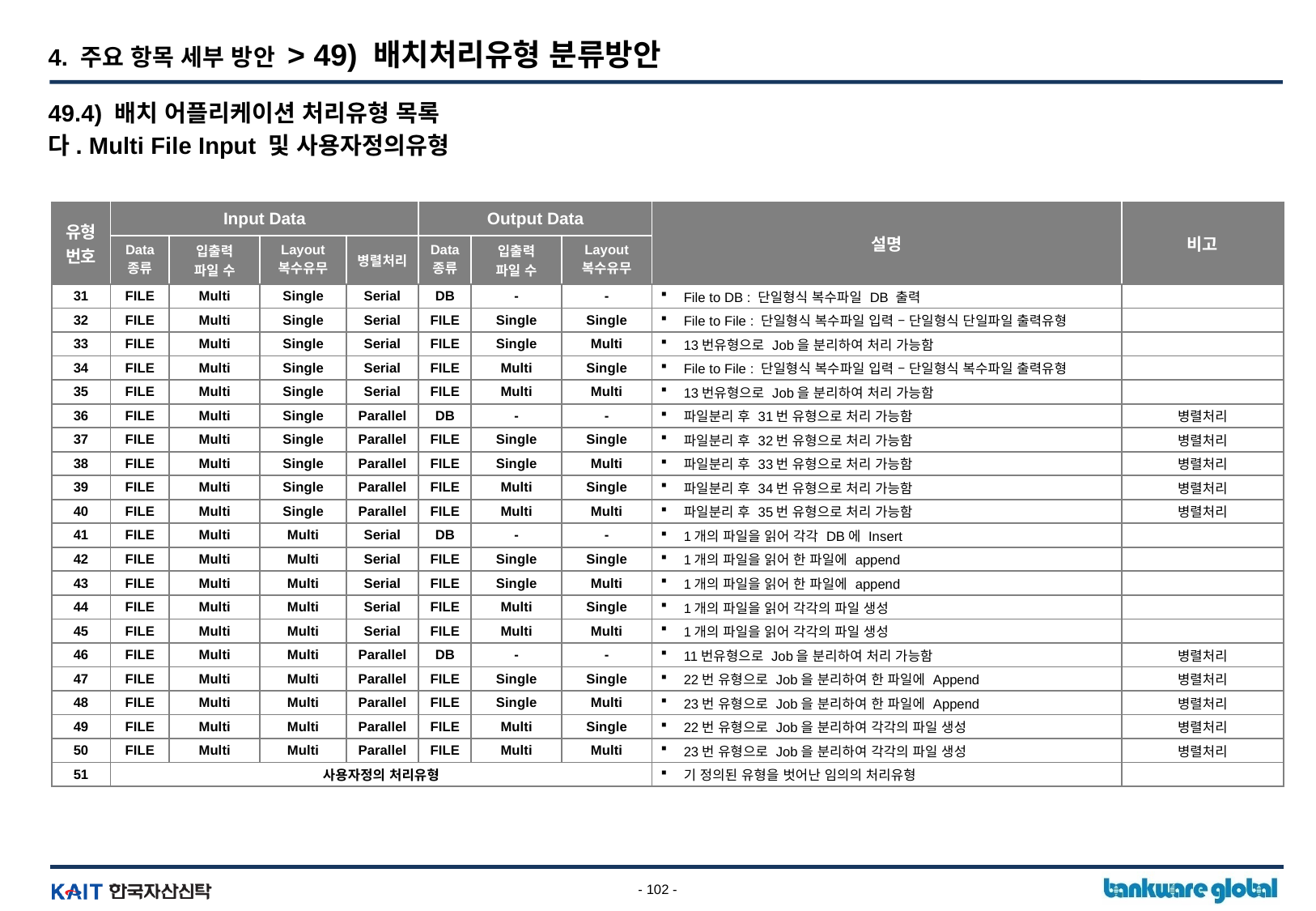

4. 주요 항목 세부 방안 > 49) 배치처리유형 분류방안
49.4) 배치 어플리케이션 처리유형 목록
다. Multi File Input 및 사용자정의유형
| 유형번호 | Input Data |  |  |  | Output Data |  |  | 설명 | 비고 |
| --- | --- | --- | --- | --- | --- | --- | --- | --- | --- |
|  | Data 종류 | 입출력 파일 수 | Layout 복수유무 | 병렬처리 | Data 종류 | 입출력 파일 수 | Layout 복수유무 |  |  |
| 31 | FILE | Multi | Single | Serial | DB | - | - | File to DB : 단일형식 복수파일 DB 출력 |  |
| 32 | FILE | Multi | Single | Serial | FILE | Single | Single | File to File : 단일형식 복수파일 입력 – 단일형식 단일파일 출력유형 |  |
| 33 | FILE | Multi | Single | Serial | FILE | Single | Multi | 13번유형으로 Job을 분리하여 처리 가능함 |  |
| 34 | FILE | Multi | Single | Serial | FILE | Multi | Single | File to File : 단일형식 복수파일 입력 – 단일형식 복수파일 출력유형 |  |
| 35 | FILE | Multi | Single | Serial | FILE | Multi | Multi | 13번유형으로 Job을 분리하여 처리 가능함 |  |
| 36 | FILE | Multi | Single | Parallel | DB | - | - | 파일분리 후 31번 유형으로 처리 가능함 | 병렬처리 |
| 37 | FILE | Multi | Single | Parallel | FILE | Single | Single | 파일분리 후 32번 유형으로 처리 가능함 | 병렬처리 |
| 38 | FILE | Multi | Single | Parallel | FILE | Single | Multi | 파일분리 후 33번 유형으로 처리 가능함 | 병렬처리 |
| 39 | FILE | Multi | Single | Parallel | FILE | Multi | Single | 파일분리 후 34번 유형으로 처리 가능함 | 병렬처리 |
| 40 | FILE | Multi | Single | Parallel | FILE | Multi | Multi | 파일분리 후 35번 유형으로 처리 가능함 | 병렬처리 |
| 41 | FILE | Multi | Multi | Serial | DB | - | - | 1개의 파일을 읽어 각각 DB에 Insert |  |
| 42 | FILE | Multi | Multi | Serial | FILE | Single | Single | 1개의 파일을 읽어 한 파일에 append |  |
| 43 | FILE | Multi | Multi | Serial | FILE | Single | Multi | 1개의 파일을 읽어 한 파일에 append |  |
| 44 | FILE | Multi | Multi | Serial | FILE | Multi | Single | 1개의 파일을 읽어 각각의 파일 생성 |  |
| 45 | FILE | Multi | Multi | Serial | FILE | Multi | Multi | 1개의 파일을 읽어 각각의 파일 생성 |  |
| 46 | FILE | Multi | Multi | Parallel | DB | - | - | 11번유형으로 Job을 분리하여 처리 가능함 | 병렬처리 |
| 47 | FILE | Multi | Multi | Parallel | FILE | Single | Single | 22번 유형으로 Job을 분리하여 한 파일에 Append | 병렬처리 |
| 48 | FILE | Multi | Multi | Parallel | FILE | Single | Multi | 23번 유형으로 Job을 분리하여 한 파일에 Append | 병렬처리 |
| 49 | FILE | Multi | Multi | Parallel | FILE | Multi | Single | 22번 유형으로 Job을 분리하여 각각의 파일 생성 | 병렬처리 |
| 50 | FILE | Multi | Multi | Parallel | FILE | Multi | Multi | 23번 유형으로 Job을 분리하여 각각의 파일 생성 | 병렬처리 |
| 51 | 사용자정의 처리유형 |  |  |  |  |  |  | 기 정의된 유형을 벗어난 임의의 처리유형 |  |